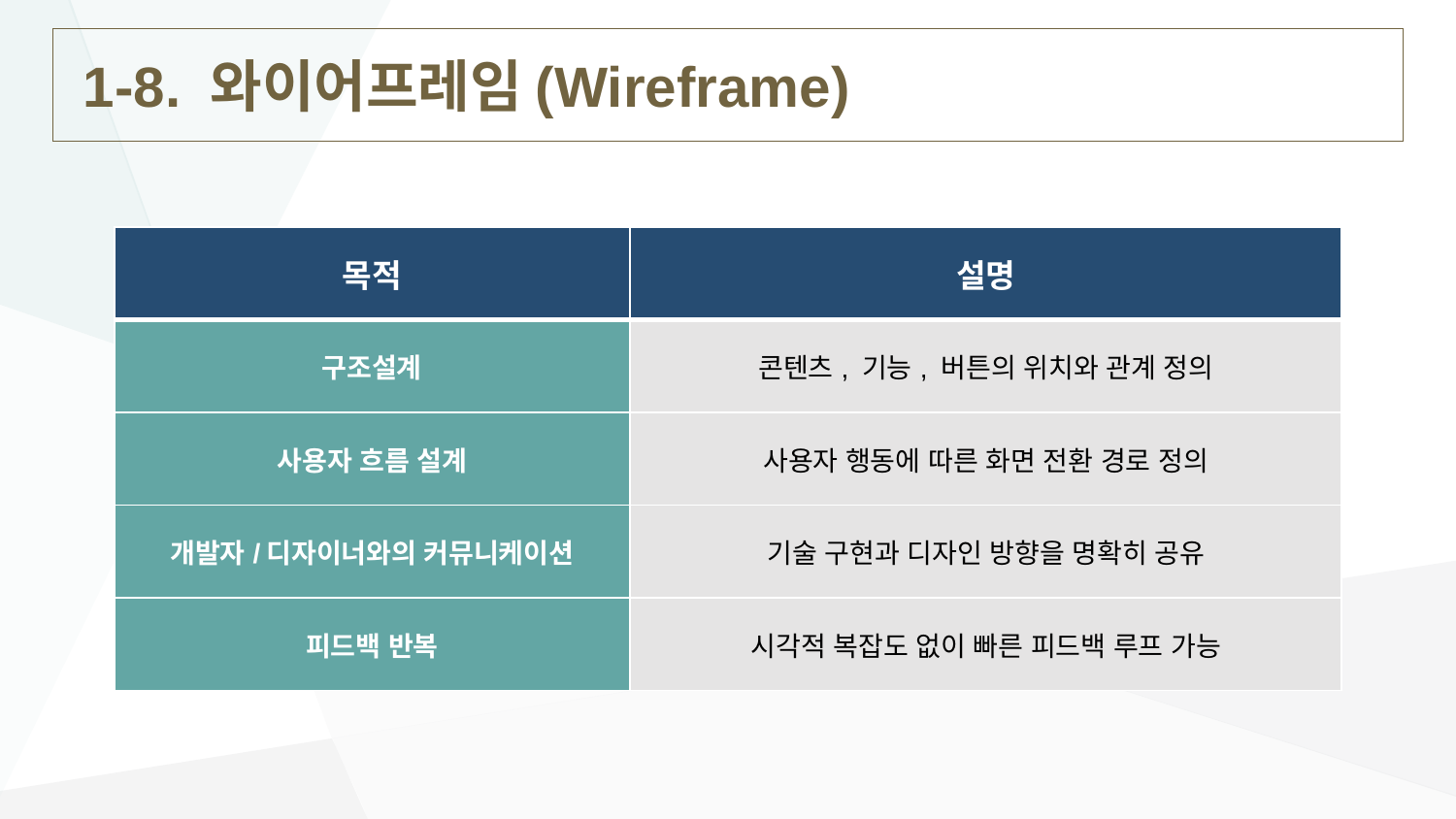

# 1-8. 와이어프레임(Wireframe)
| 목적 | 설명 |
| --- | --- |
| 구조설계 | 콘텐츠, 기능, 버튼의 위치와 관계 정의 |
| 사용자 흐름 설계 | 사용자 행동에 따른 화면 전환 경로 정의 |
| 개발자/디자이너와의 커뮤니케이션 | 기술 구현과 디자인 방향을 명확히 공유 |
| 피드백 반복 | 시각적 복잡도 없이 빠른 피드백 루프 가능 |